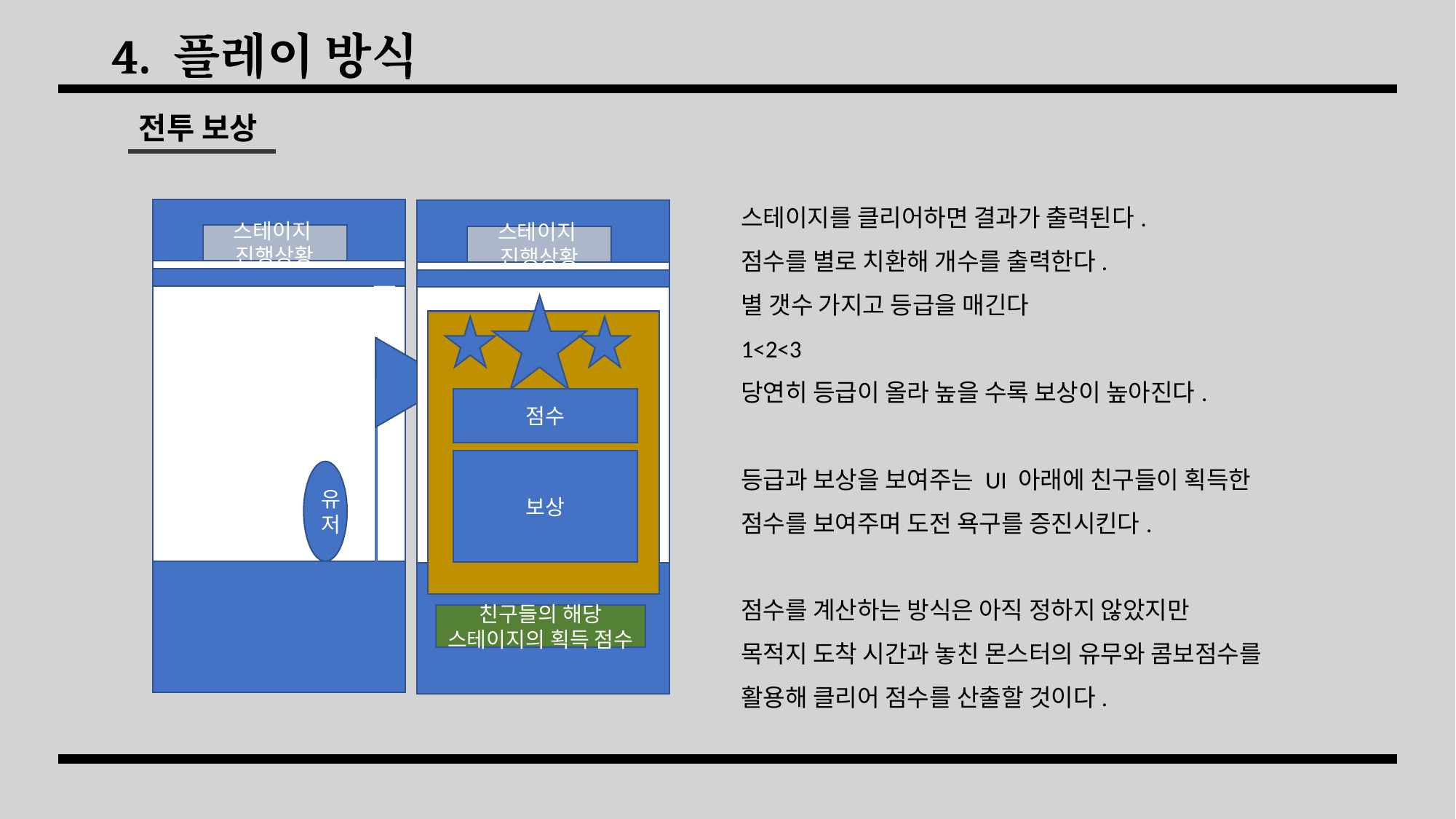

# 4. 플레이 방식
전투 보상
스테이지를 클리어하면 결과가 출력된다.
점수를 별로 치환해 개수를 출력한다.
별 갯수 가지고 등급을 매긴다
1<2<3
당연히 등급이 올라 높을 수록 보상이 높아진다.

등급과 보상을 보여주는 UI 아래에 친구들이 획득한
점수를 보여주며 도전 욕구를 증진시킨다.

점수를 계산하는 방식은 아직 정하지 않았지만
목적지 도착 시간과 놓친 몬스터의 유무와 콤보점수를
활용해 클리어 점수를 산출할 것이다.

스테이지
진행상황
스테이지
진행상황

점수
보상
유저

친구들의 해당 스테이지의 획득 점수